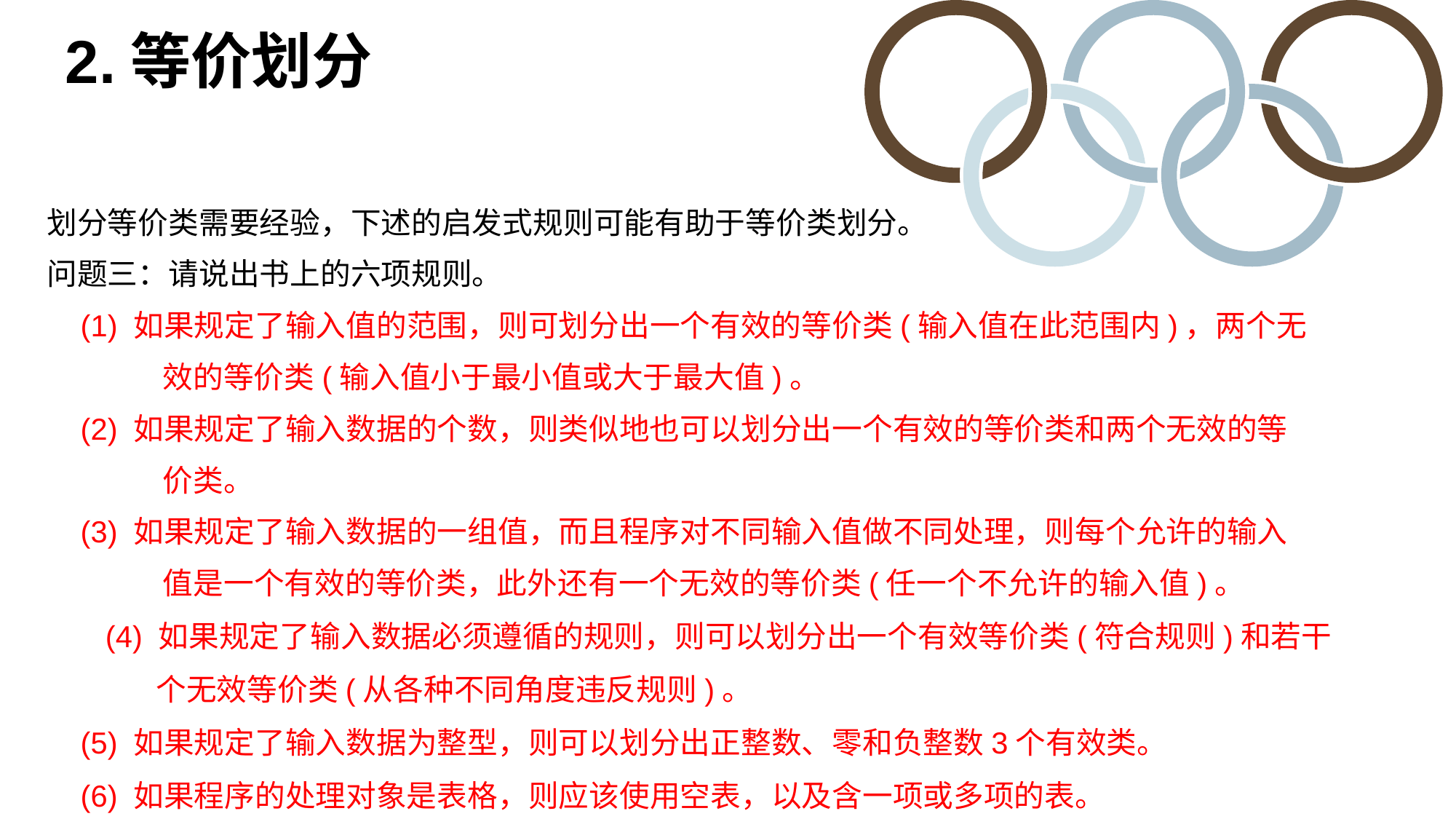

2.等价划分
划分等价类需要经验，下述的启发式规则可能有助于等价类划分。
问题三：请说出书上的六项规则。
    (1) 如果规定了输入值的范围，则可划分出一个有效的等价类(输入值在此范围内)，两个无	 效的等价类(输入值小于最小值或大于最大值)。
    (2) 如果规定了输入数据的个数，则类似地也可以划分出一个有效的等价类和两个无效的等	 价类。
    (3) 如果规定了输入数据的一组值，而且程序对不同输入值做不同处理，则每个允许的输入	 值是一个有效的等价类，此外还有一个无效的等价类(任一个不允许的输入值)。
       (4) 如果规定了输入数据必须遵循的规则，则可以划分出一个有效等价类(符合规则)和若干	个无效等价类(从各种不同角度违反规则)。
    (5) 如果规定了输入数据为整型，则可以划分出正整数、零和负整数3个有效类。
    (6) 如果程序的处理对象是表格，则应该使用空表，以及含一项或多项的表。